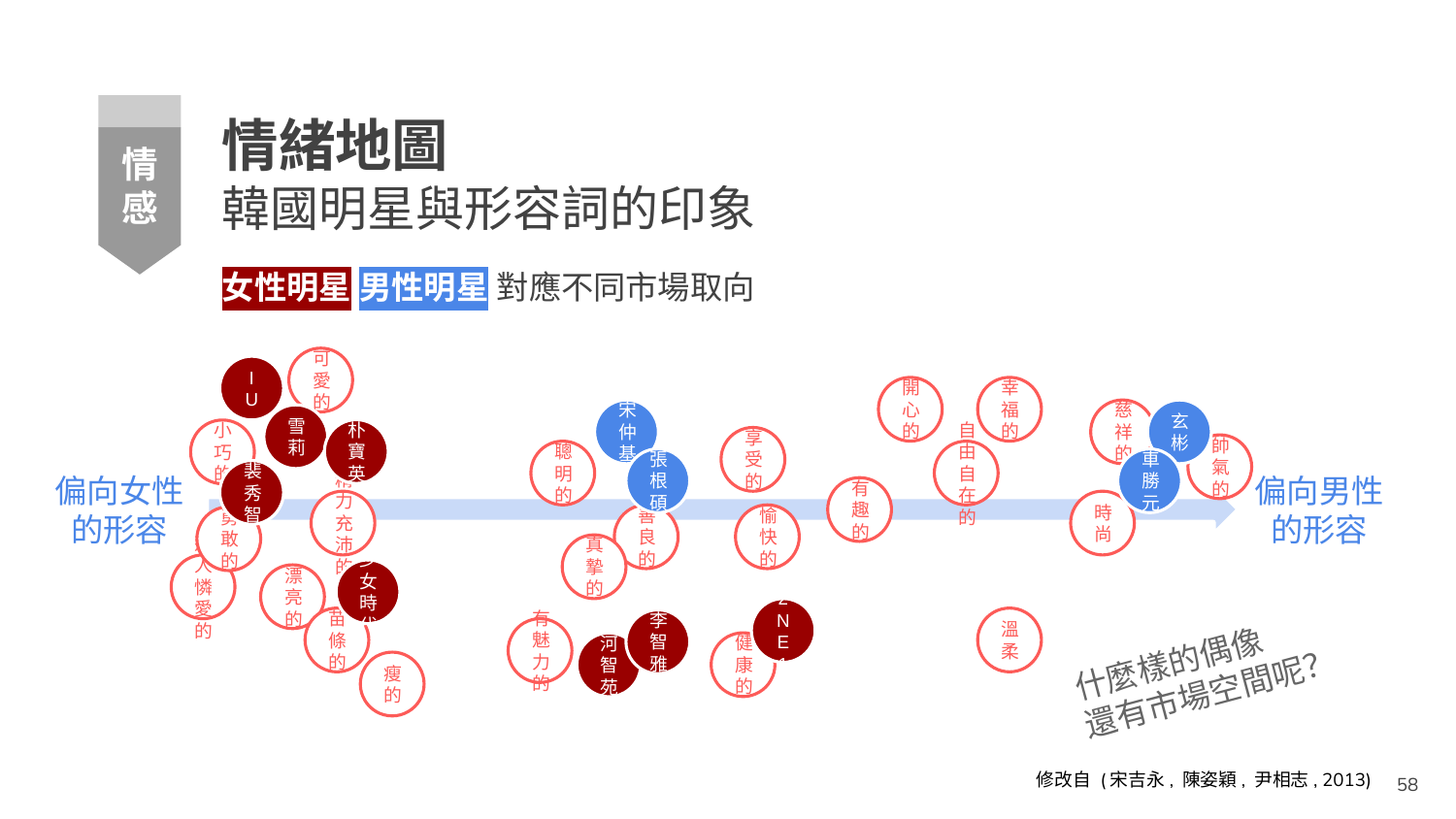

# 情緒地圖
韓國明星與形容詞的印象
情感

女性明星 男性明星 對應不同市場取向
可愛的
IU
開心的
幸福的
慈祥的
宋仲基
玄彬
雪莉
朴寶英
小巧的
享受的
帥氣的
自由自在的
聰明的
張根碩
車勝元
裴秀智
偏向女性
的形容
偏向男性
的形容
有趣的

時尚
精力充沛的
善良的
愉快的
勇敢的
真摯的
惹人憐愛的
少女
時代
漂亮的
2NE1
溫柔
苗條的
李智雅
有魅力的
健康的
河智苑
瘦的
什麼樣的偶像
還有市場空間呢？
58
修改自 (宋吉永, 陳姿穎, 尹相志, 2013)